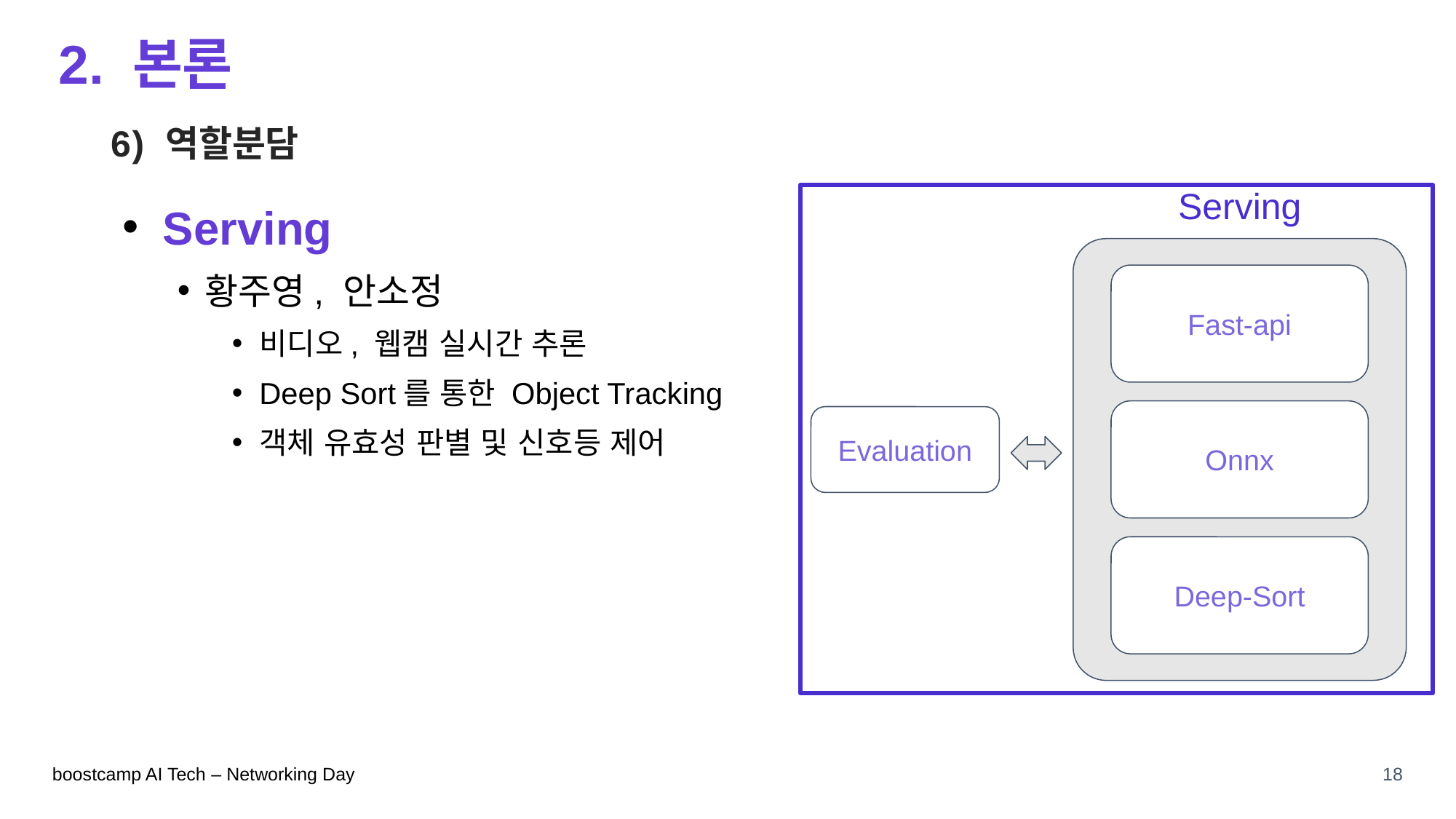

2. 본론
역할분담
Serving
 Serving
황주영, 안소정
비디오, 웹캠 실시간 추론
Deep Sort를 통한 Object Tracking
객체 유효성 판별 및 신호등 제어

Fast-api
Onnx
Evaluation

Deep-Sort
18